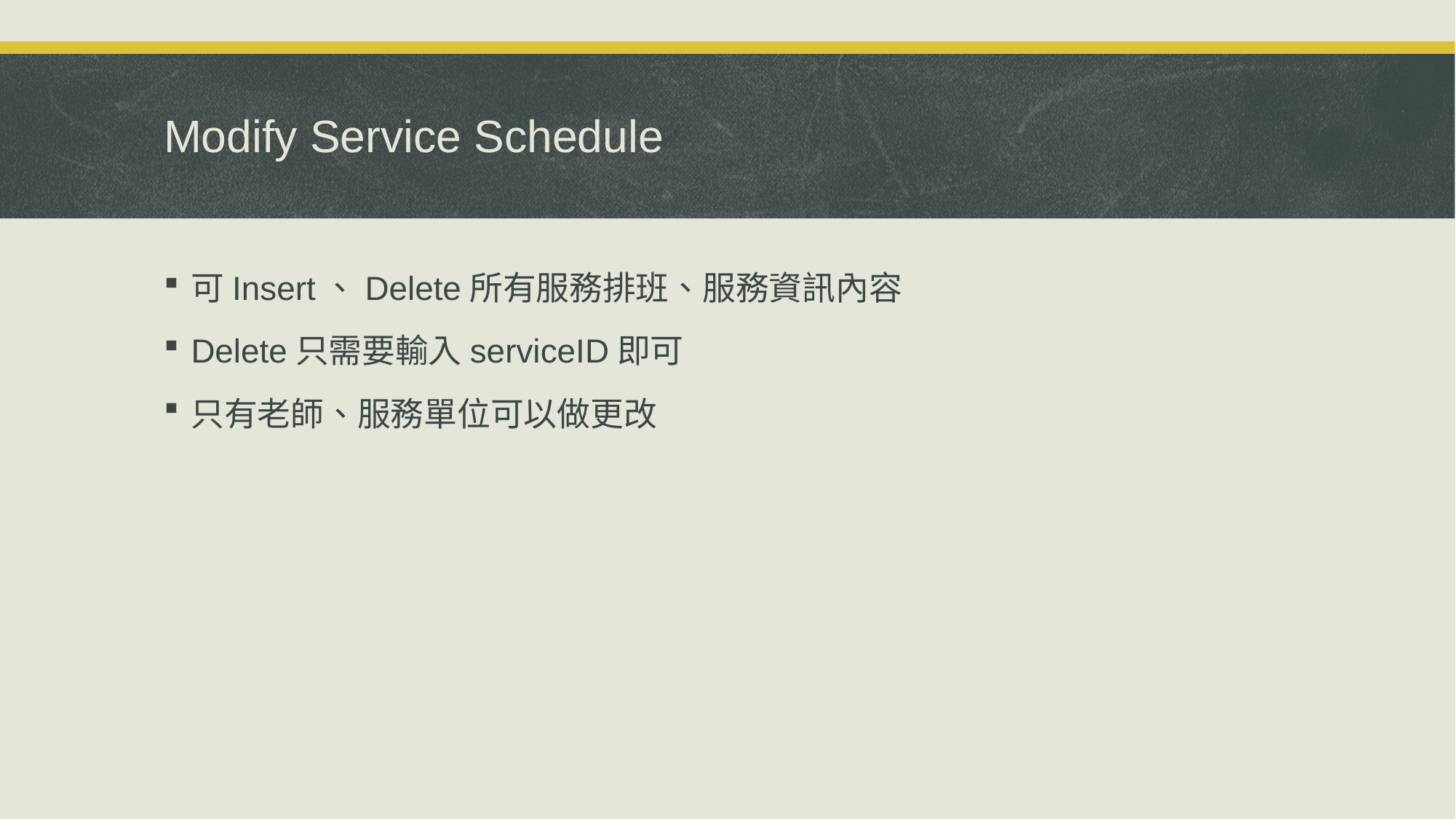

# Modify Service Schedule
可Insert、Delete所有服務排班、服務資訊內容
Delete只需要輸入serviceID即可
只有老師、服務單位可以做更改